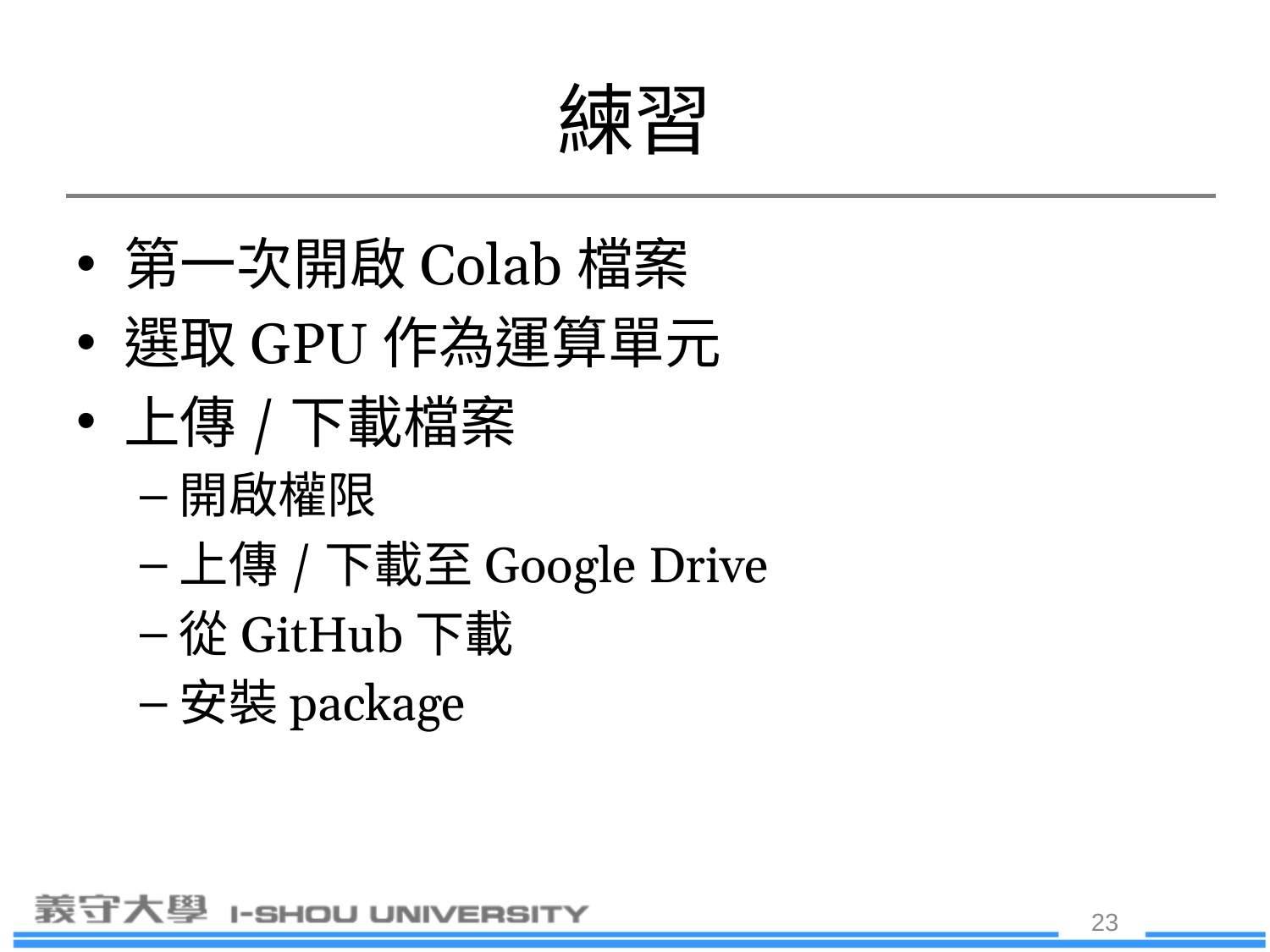

# 練習
第一次開啟Colab檔案
選取GPU作為運算單元
上傳/下載檔案
開啟權限
上傳/下載至Google Drive
從GitHub下載
安裝package